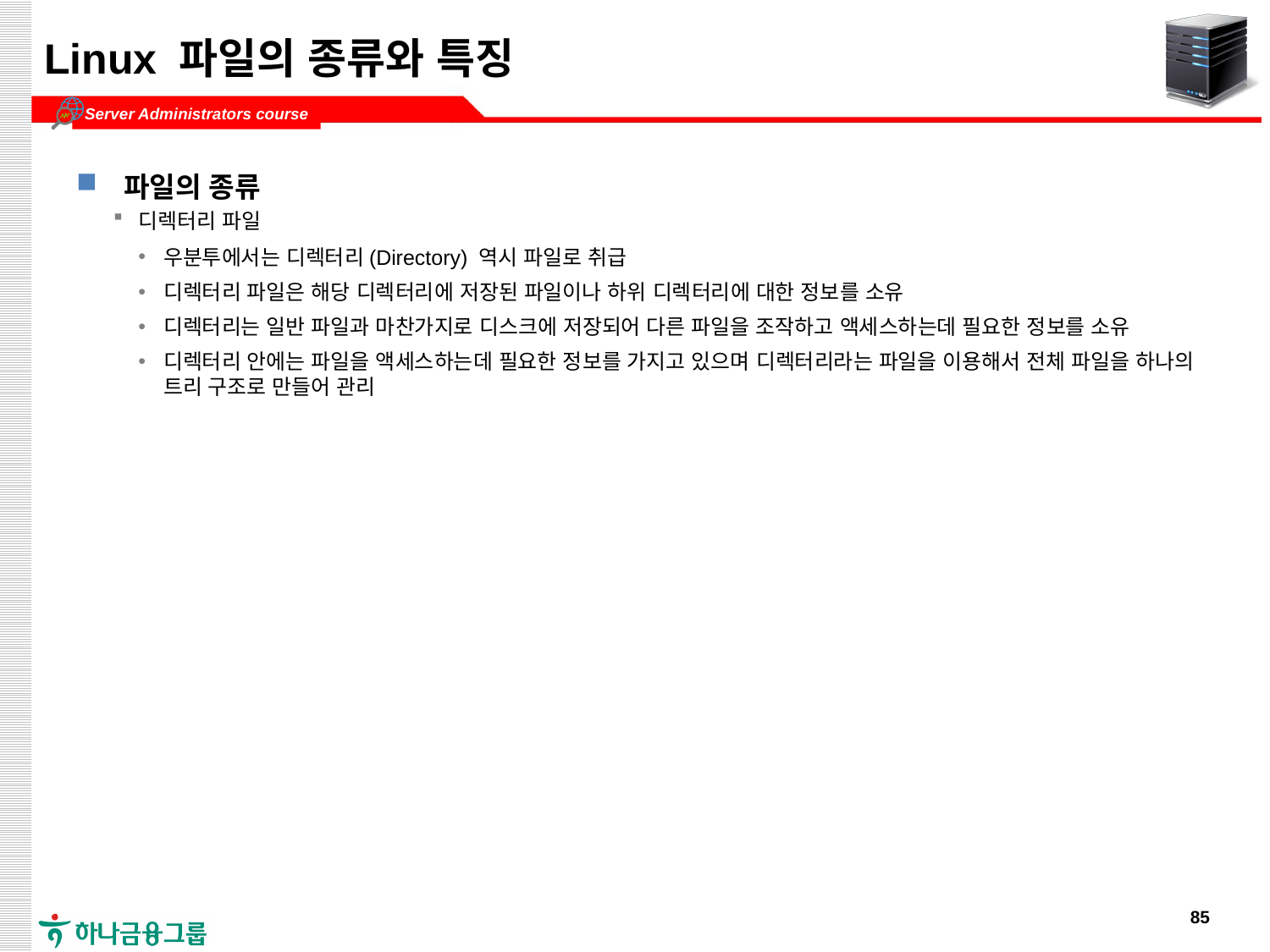

# Linux 파일의 종류와 특징
파일의 종류
디렉터리 파일
우분투에서는 디렉터리(Directory) 역시 파일로 취급
디렉터리 파일은 해당 디렉터리에 저장된 파일이나 하위 디렉터리에 대한 정보를 소유
디렉터리는 일반 파일과 마찬가지로 디스크에 저장되어 다른 파일을 조작하고 액세스하는데 필요한 정보를 소유
디렉터리 안에는 파일을 액세스하는데 필요한 정보를 가지고 있으며 디렉터리라는 파일을 이용해서 전체 파일을 하나의 트리 구조로 만들어 관리